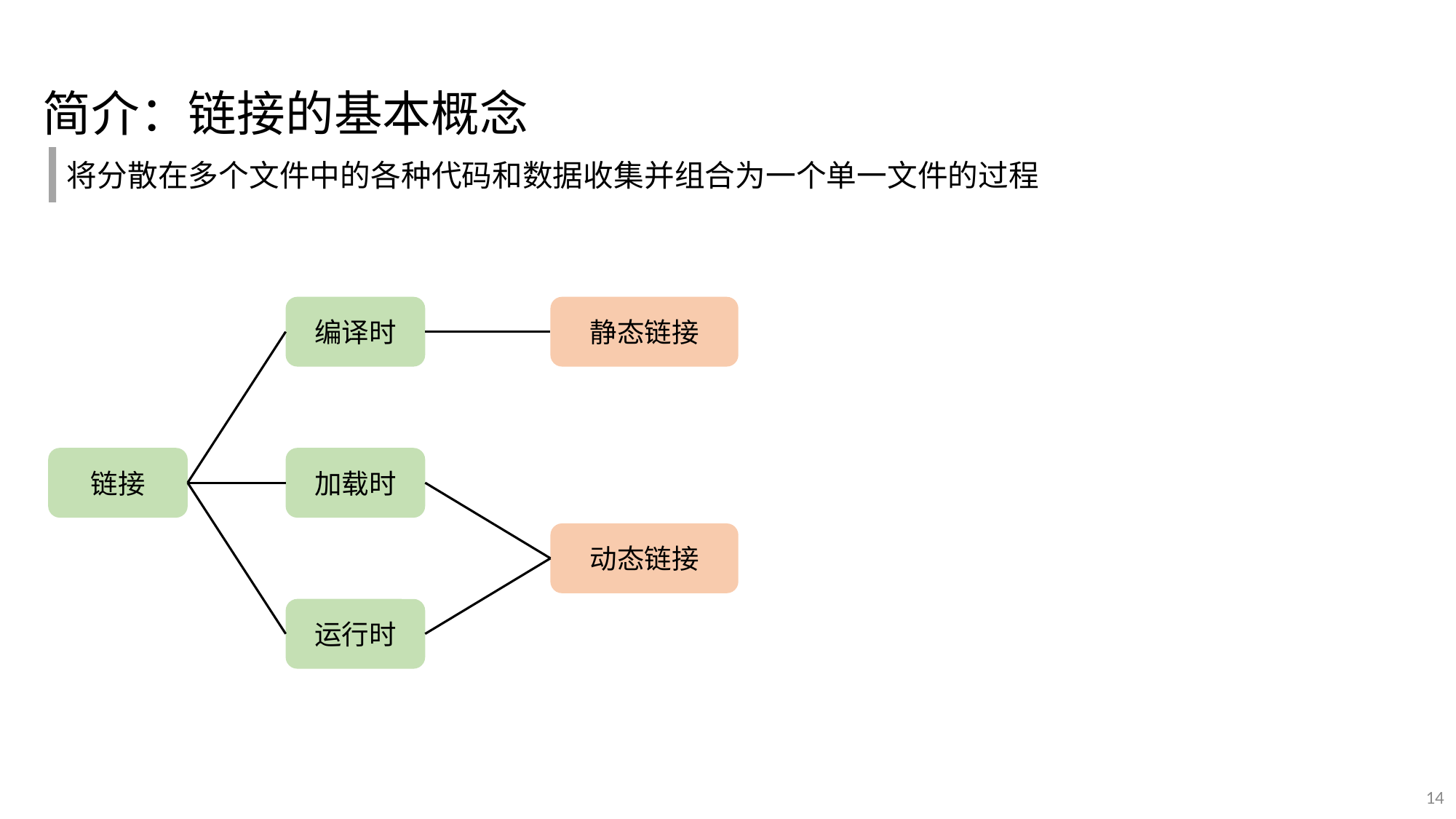

简介：链接的基本概念

将分散在多个文件中的各种代码和数据收集并组合为一个单一文件的过程
编译时
静态链接
链接
加载时
动态链接
运行时
14